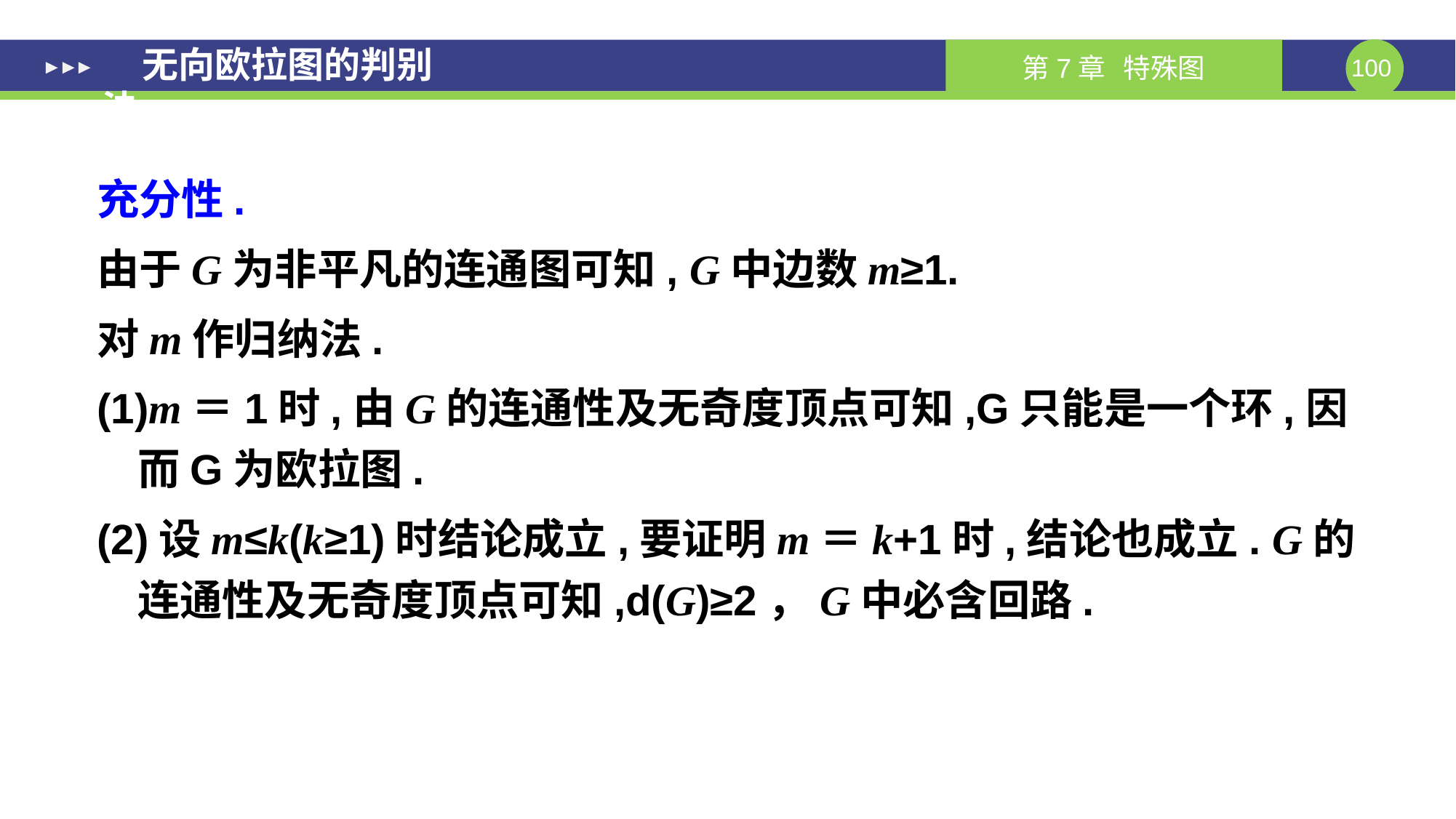

无向欧拉图的判别法
充分性.
由于G为非平凡的连通图可知, G中边数m≥1.
对m作归纳法.
(1)m＝1时,由G的连通性及无奇度顶点可知,G只能是一个环,因而G为欧拉图.
(2)设m≤k(k≥1)时结论成立,要证明m＝k+1时,结论也成立. G的连通性及无奇度顶点可知,d(G)≥2，G中必含回路.